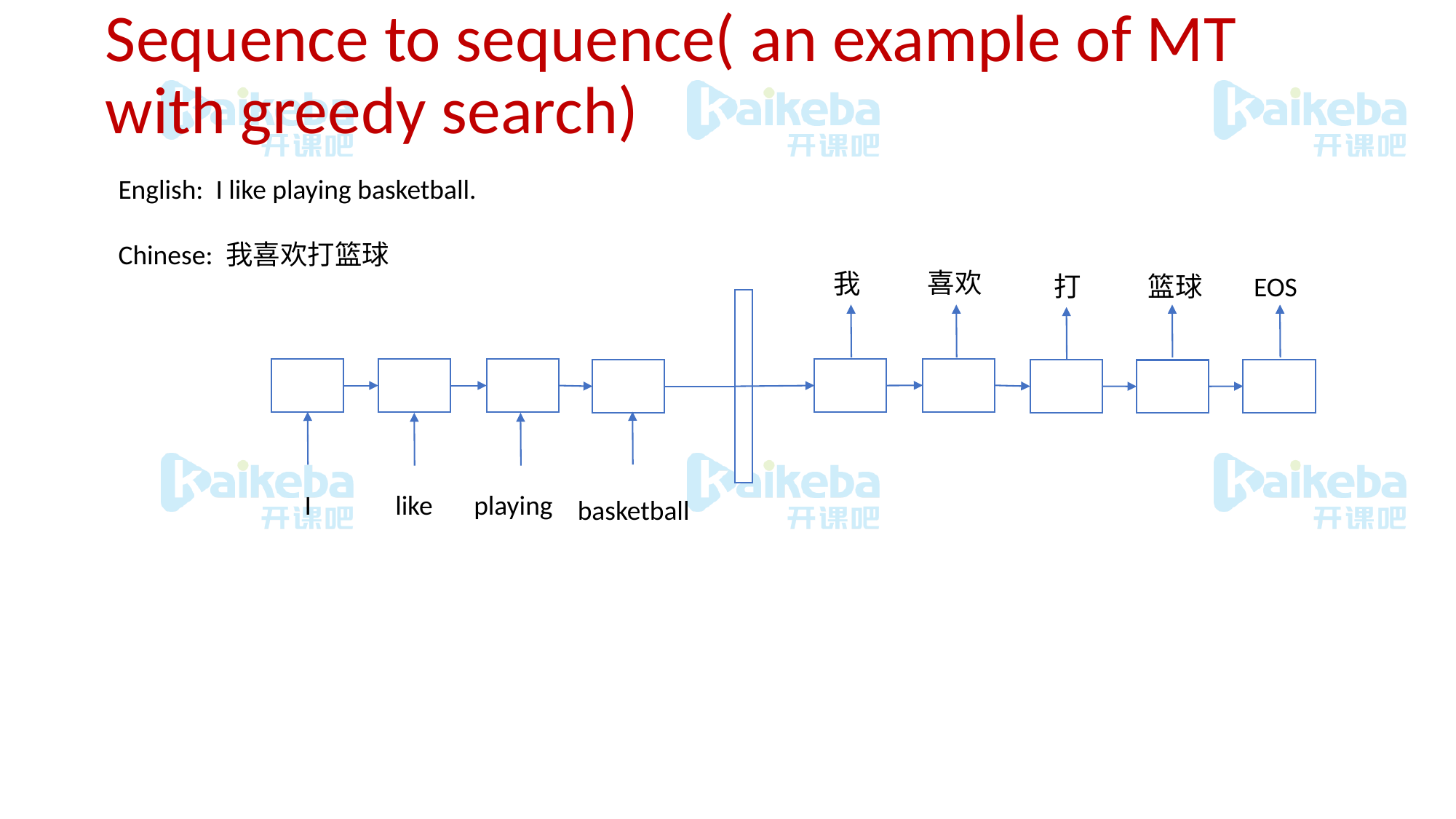

# Sequence to sequence( an example of MT with greedy search)
English:  I like playing basketball.

Chinese: 我喜欢打篮球
喜欢
我
打
EOS
篮球

I
like
playing
basketball